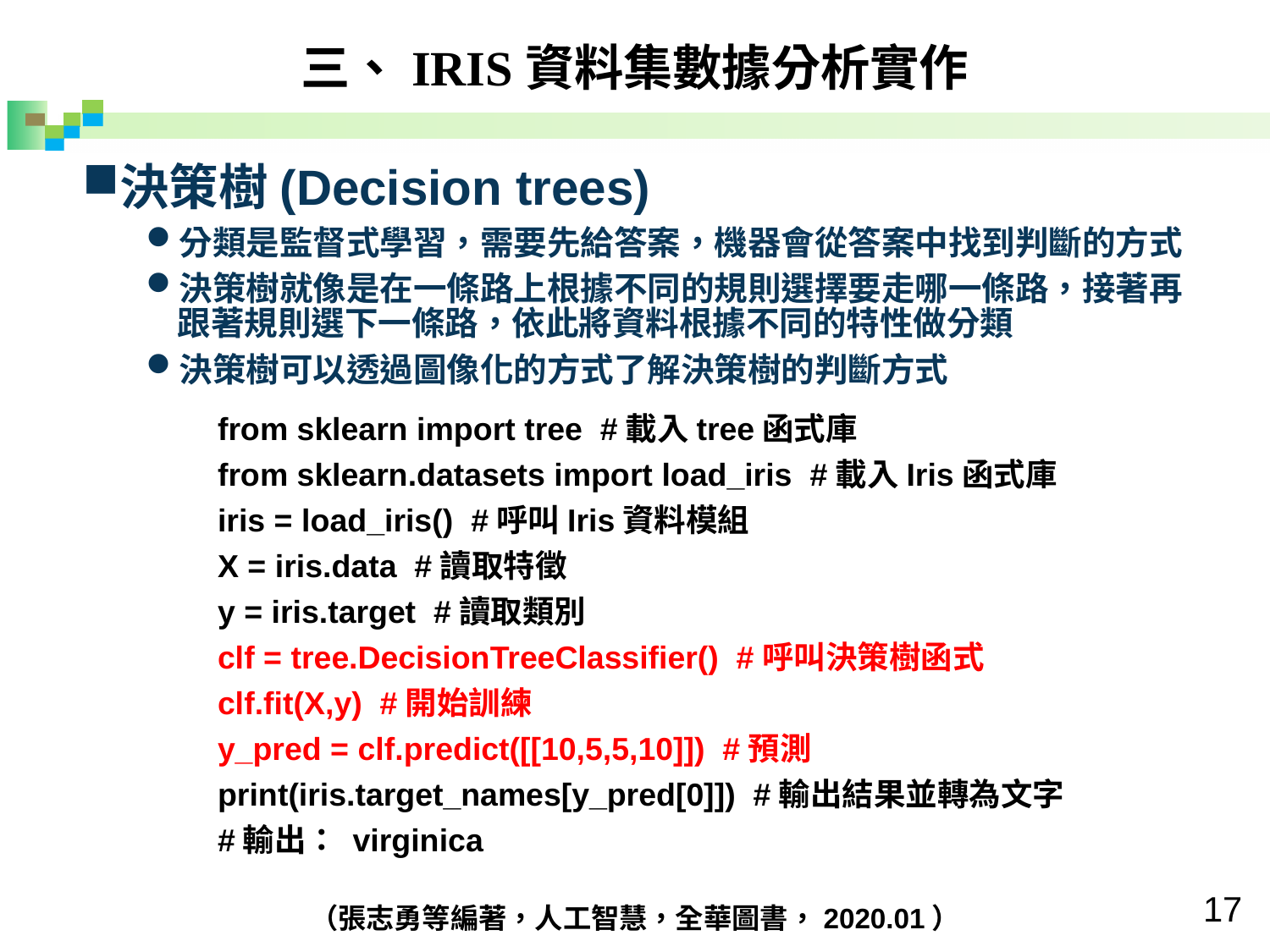

三、IRIS資料集數據分析實作
決策樹(Decision trees)
分類是監督式學習，需要先給答案，機器會從答案中找到判斷的方式
決策樹就像是在一條路上根據不同的規則選擇要走哪一條路，接著再跟著規則選下一條路，依此將資料根據不同的特性做分類
決策樹可以透過圖像化的方式了解決策樹的判斷方式
from sklearn import tree  #載入tree函式庫
from sklearn.datasets import load_iris  #載入Iris函式庫
iris = load_iris()  #呼叫Iris資料模組
X = iris.data  #讀取特徵
y = iris.target  #讀取類別
clf = tree.DecisionTreeClassifier()  #呼叫決策樹函式
clf.fit(X,y)  #開始訓練
y_pred = clf.predict([[10,5,5,10]])  #預測
print(iris.target_names[y_pred[0]])  #輸出結果並轉為文字
#輸出： virginica

（張志勇等編著，人工智慧，全華圖書，2020.01）